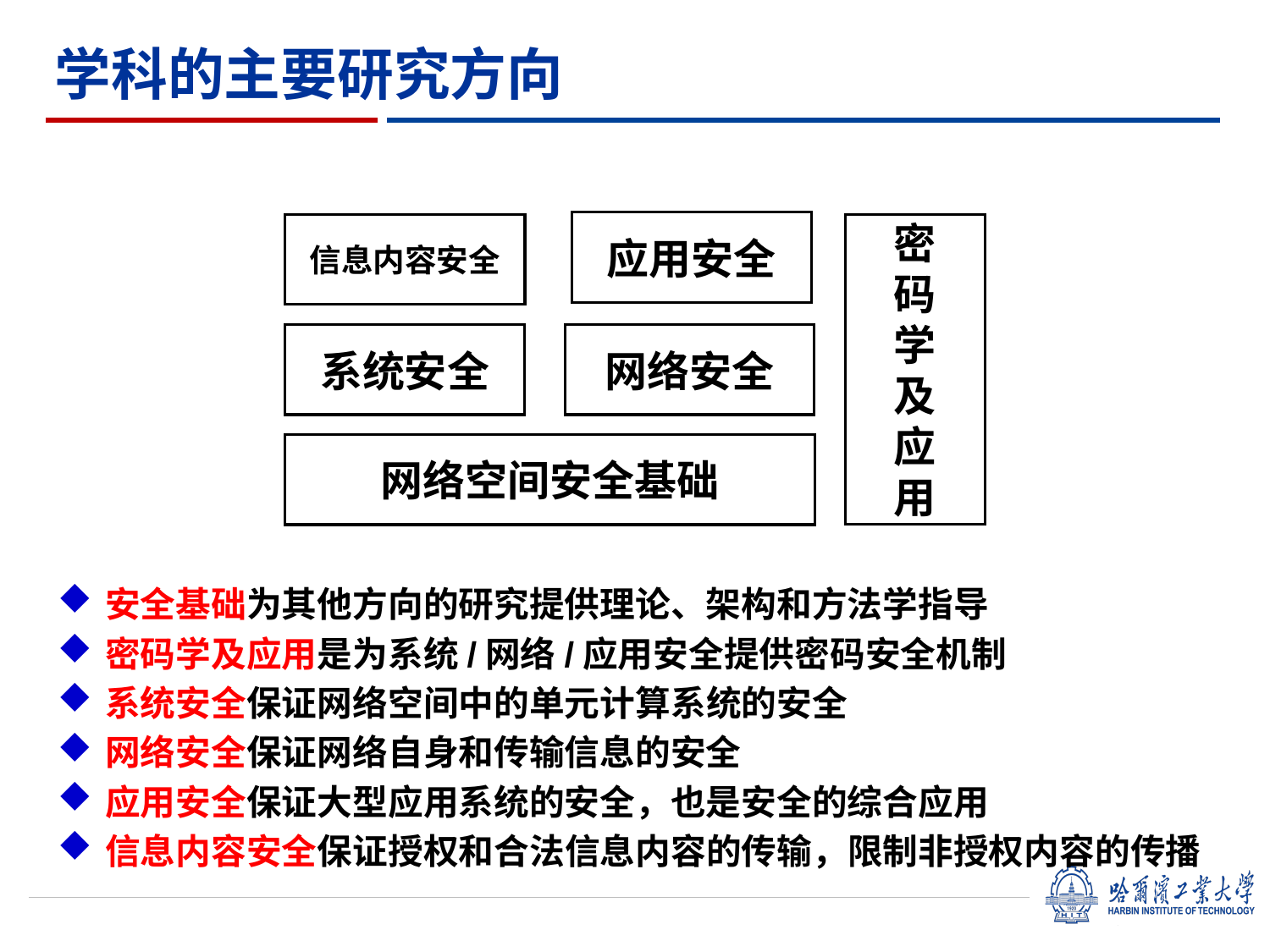

学科的主要研究方向
应用安全
信息内容安全
密
码
学
及
应
用
系统安全
网络安全
网络空间安全基础
安全基础为其他方向的研究提供理论、架构和方法学指导
密码学及应用是为系统/网络/应用安全提供密码安全机制
系统安全保证网络空间中的单元计算系统的安全
网络安全保证网络自身和传输信息的安全
应用安全保证大型应用系统的安全，也是安全的综合应用
信息内容安全保证授权和合法信息内容的传输，限制非授权内容的传播